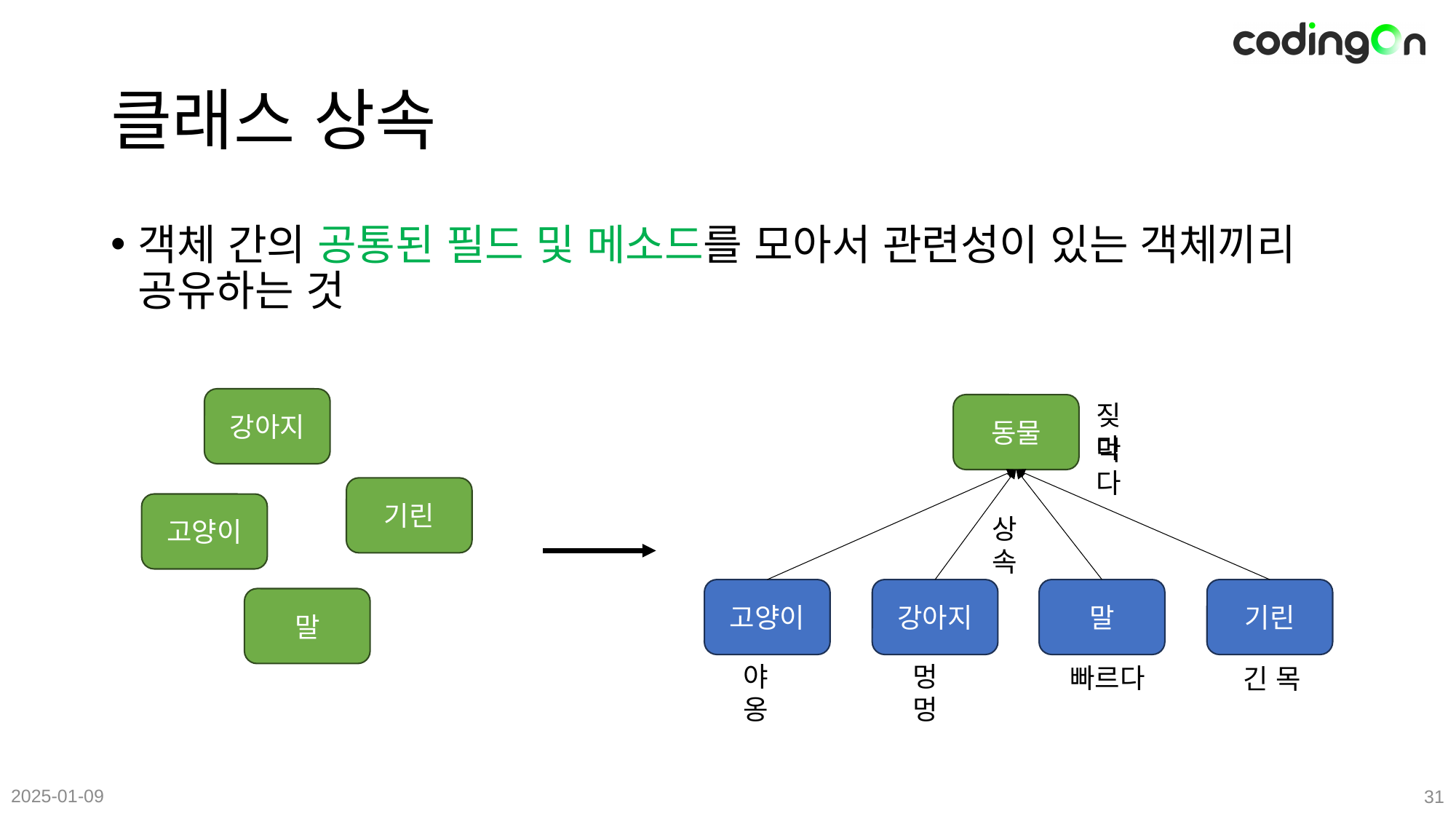

# 클래스 상속
객체 간의 공통된 필드 및 메소드를 모아서 관련성이 있는 객체끼리 공유하는 것

강아지
짖다
동물
먹다
기린
고양이
상속
고양이
강아지
기린
말
말
야옹
멍멍
빠르다
긴 목
2025-01-09
31